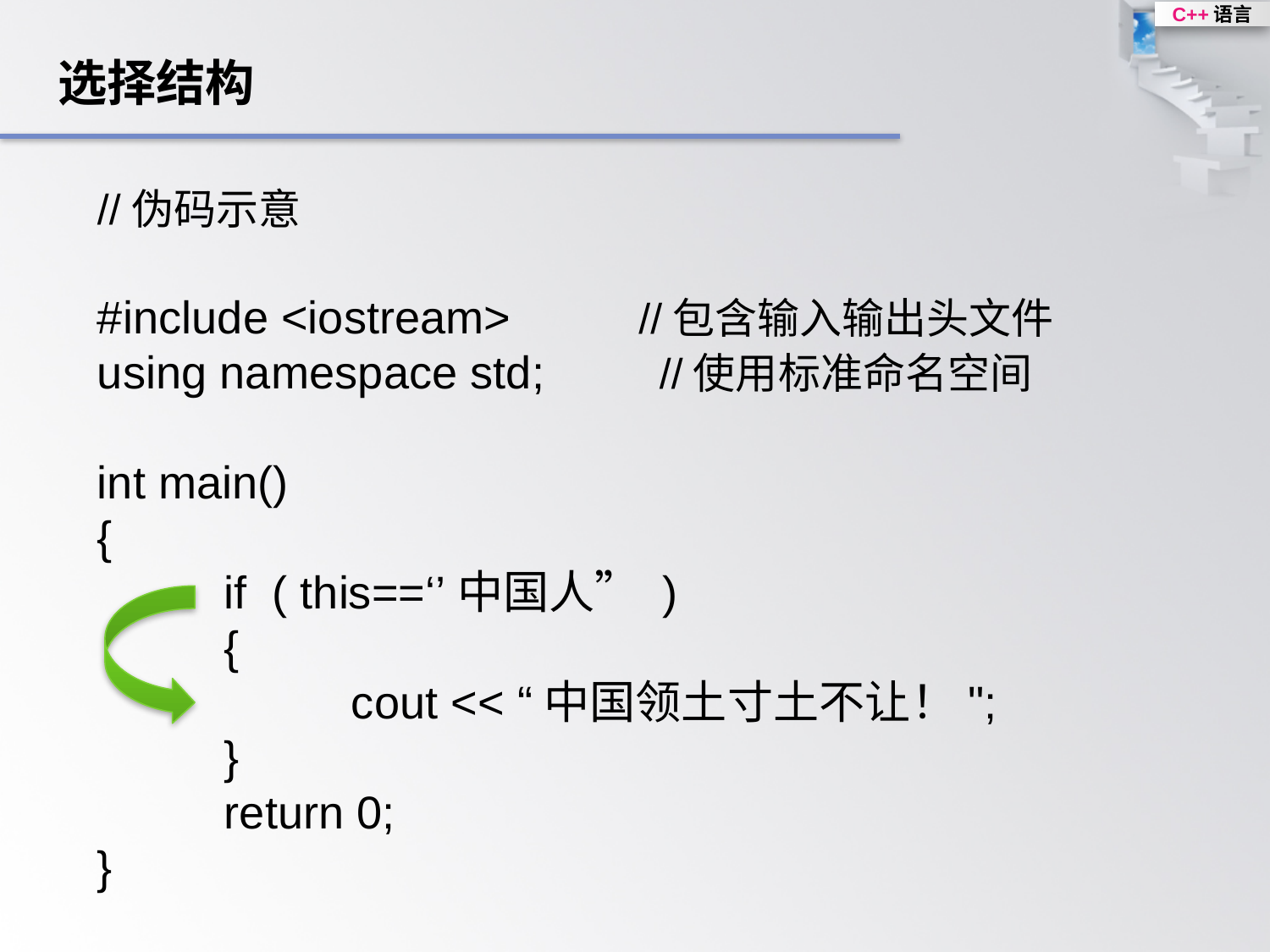

选择结构
//伪码示意

#include <iostream>          //包含输入输出头文件
using namespace std;         //使用标准命名空间

int main()
{
	if  ( this==‘’中国人” )
	{
		cout << “中国领土寸土不让！";
	}
	return 0;
}